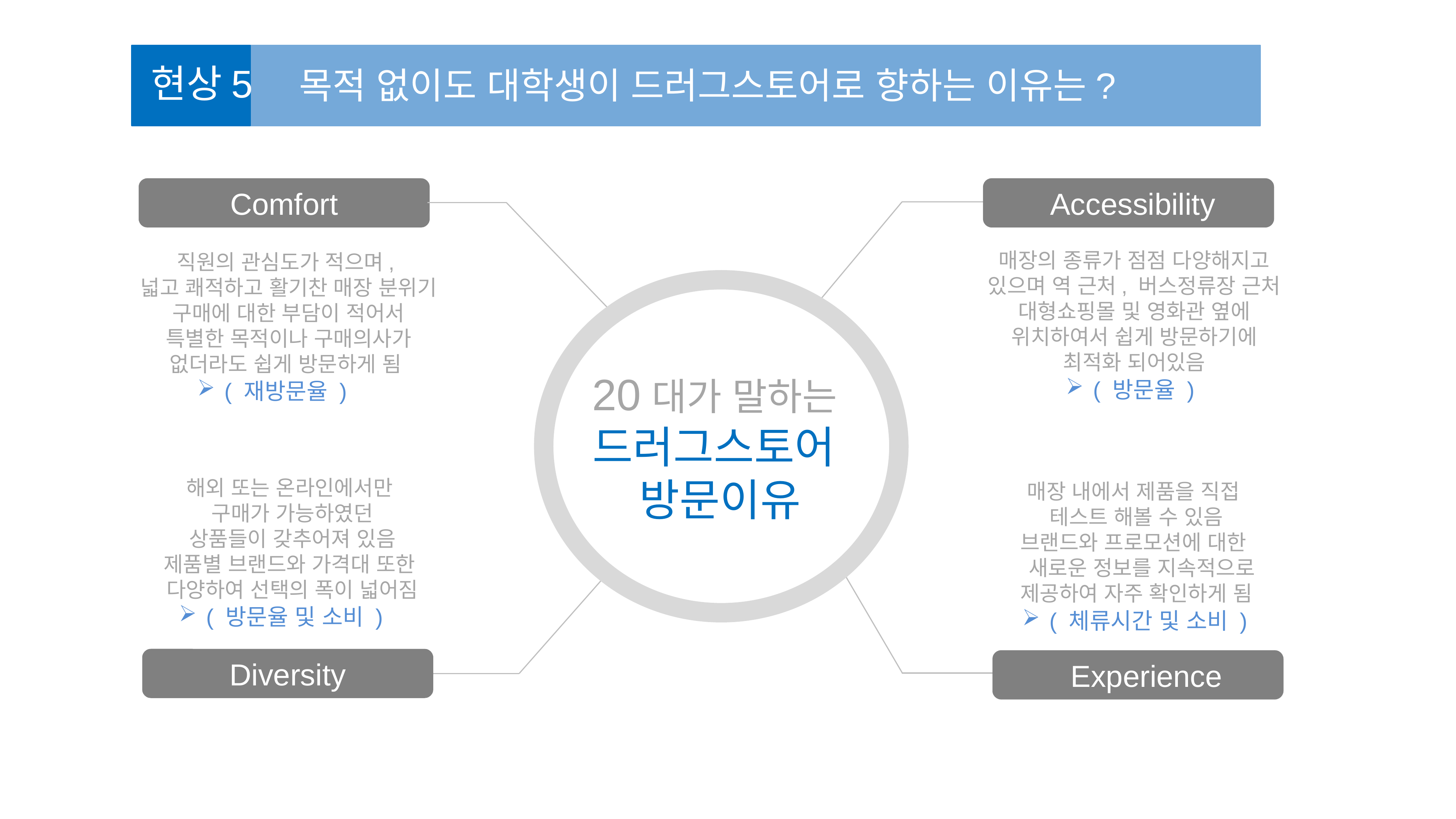

현상5

 목적 없이도 대학생이 드러그스토어로 향하는 이유는?
Comfort
 Accessibility
매장의 종류가 점점 다양해지고 있으며 역 근처, 버스정류장 근처
대형쇼핑몰 및 영화관 옆에
위치하여서 쉽게 방문하기에
최적화 되어있음
직원의 관심도가 적으며,
넓고 쾌적하고 활기찬 매장 분위기
구매에 대한 부담이 적어서
특별한 목적이나 구매의사가 없더라도 쉽게 방문하게 됨

( 방문율 )

( 재방문율 )

20대가 말하는
드러그스토어
방문이유
해외 또는 온라인에서만
구매가 가능하였던
상품들이 갖추어져 있음
제품별 브랜드와 가격대 또한
다양하여 선택의 폭이 넓어짐

매장 내에서 제품을 직접
테스트 해볼 수 있음
브랜드와 프로모션에 대한
 새로운 정보를 지속적으로 제공하여 자주 확인하게 됨

( 방문율 및 소비 )

( 체류시간 및 소비 )

Diversity
  Experience